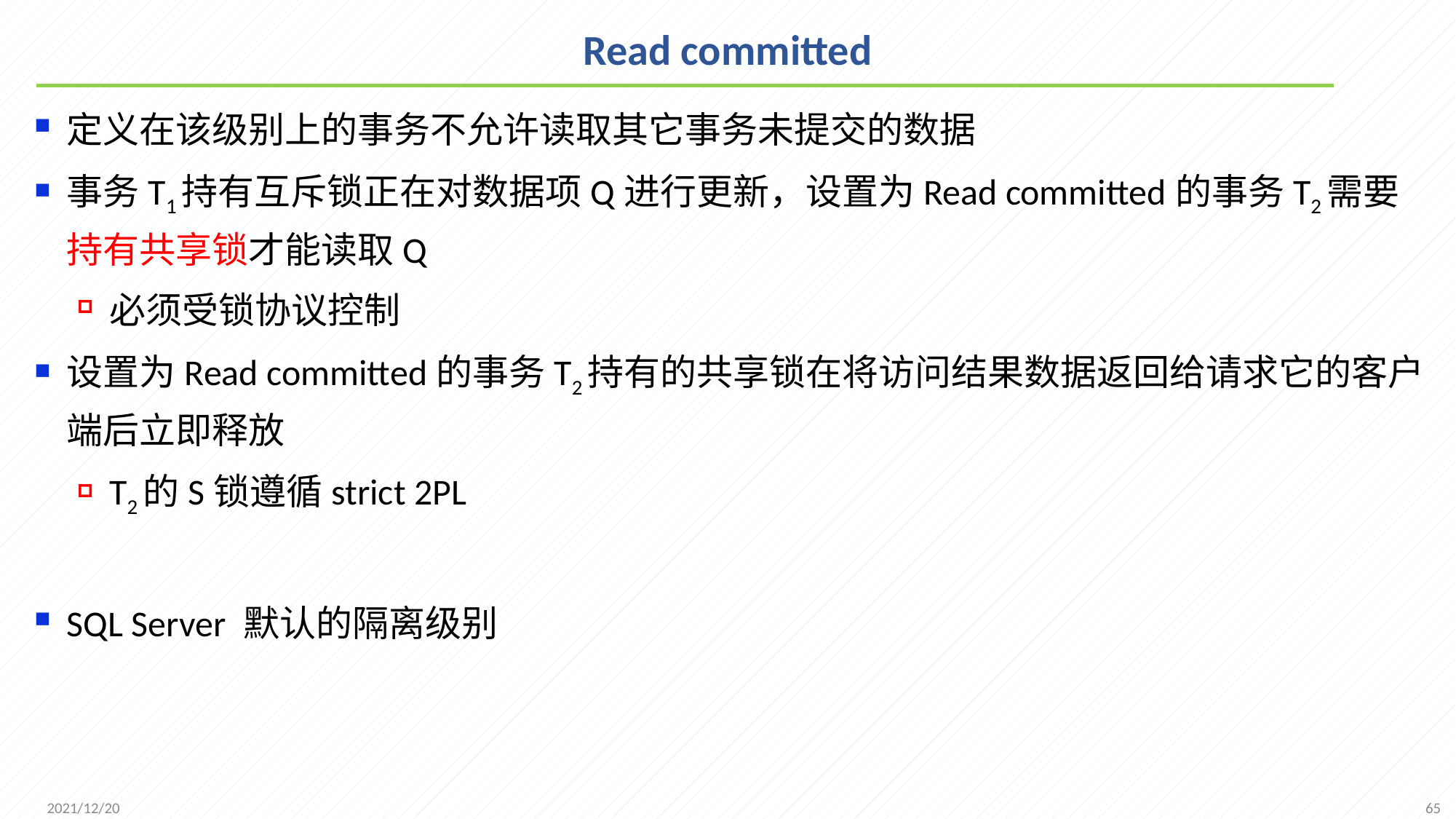

# Read committed
定义在该级别上的事务不允许读取其它事务未提交的数据
事务T1持有互斥锁正在对数据项Q进行更新，设置为Read committed的事务T2需要持有共享锁才能读取Q
必须受锁协议控制
设置为Read committed的事务T2持有的共享锁在将访问结果数据返回给请求它的客户端后立即释放
T2的S锁遵循strict 2PL

SQL Server 默认的隔离级别

65
2021/12/20